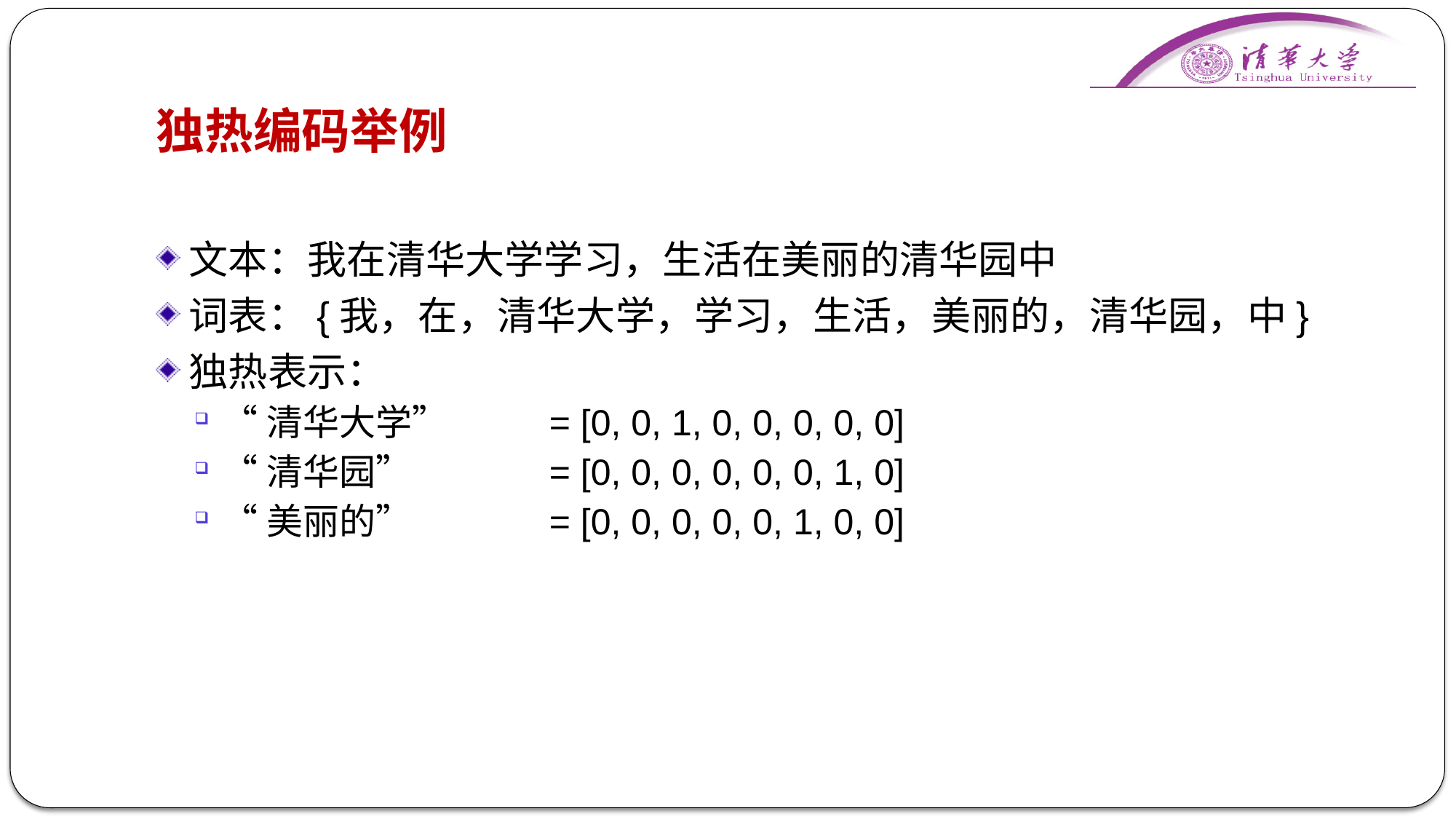

# 独热编码举例

文本：我在清华大学学习，生活在美丽的清华园中
词表：{我，在，清华大学，学习，生活，美丽的，清华园，中}
独热表示：
“清华大学” 	= [0, 0, 1, 0, 0, 0, 0, 0]
“清华园”     	= [0, 0, 0, 0, 0, 0, 1, 0]
“美丽的”     	= [0, 0, 0, 0, 0, 1, 0, 0]